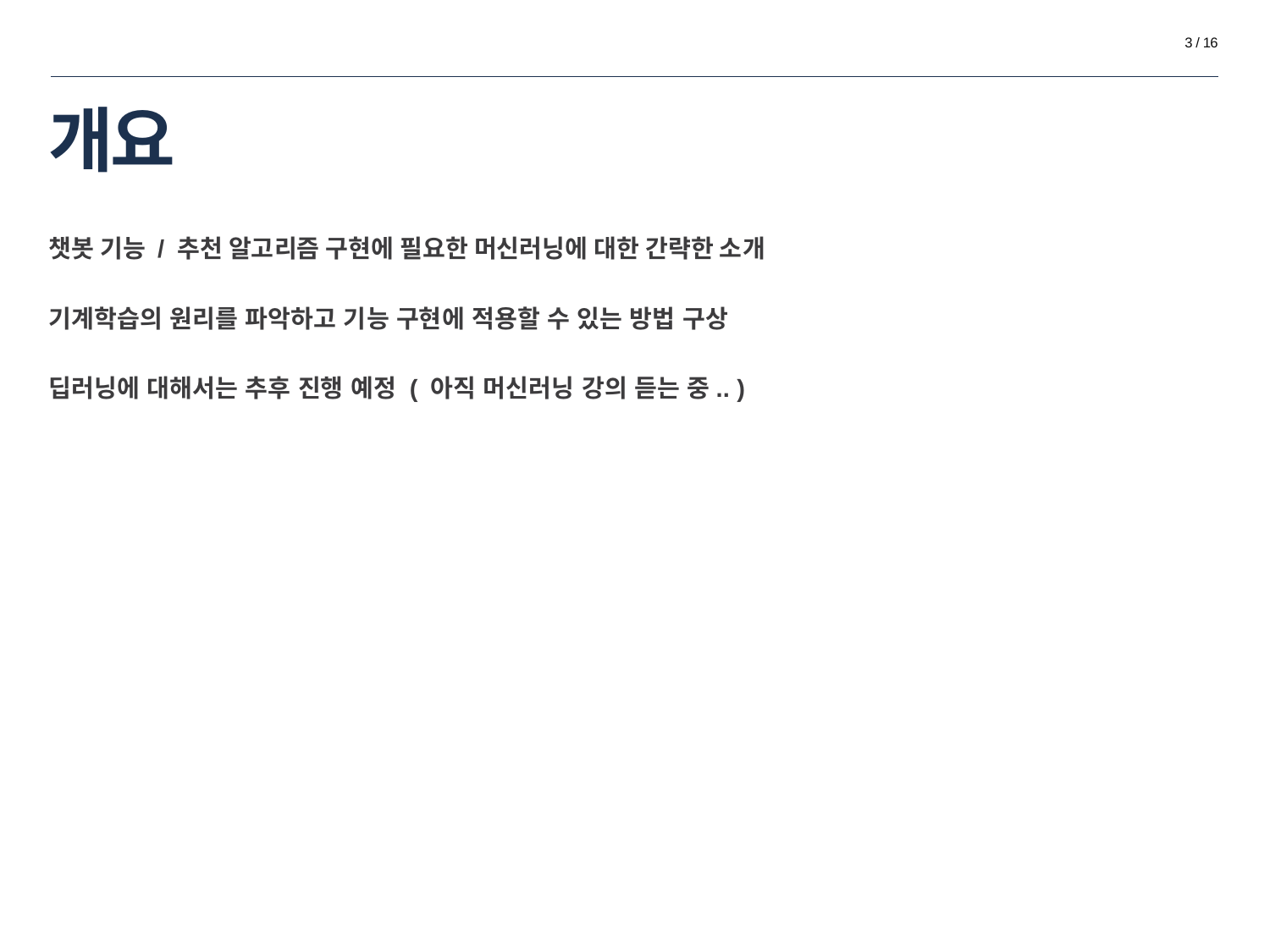

3 / 16
# 개요
챗봇 기능 / 추천 알고리즘 구현에 필요한 머신러닝에 대한 간략한 소개

기계학습의 원리를 파악하고 기능 구현에 적용할 수 있는 방법 구상

딥러닝에 대해서는 추후 진행 예정 ( 아직 머신러닝 강의 듣는 중.. )